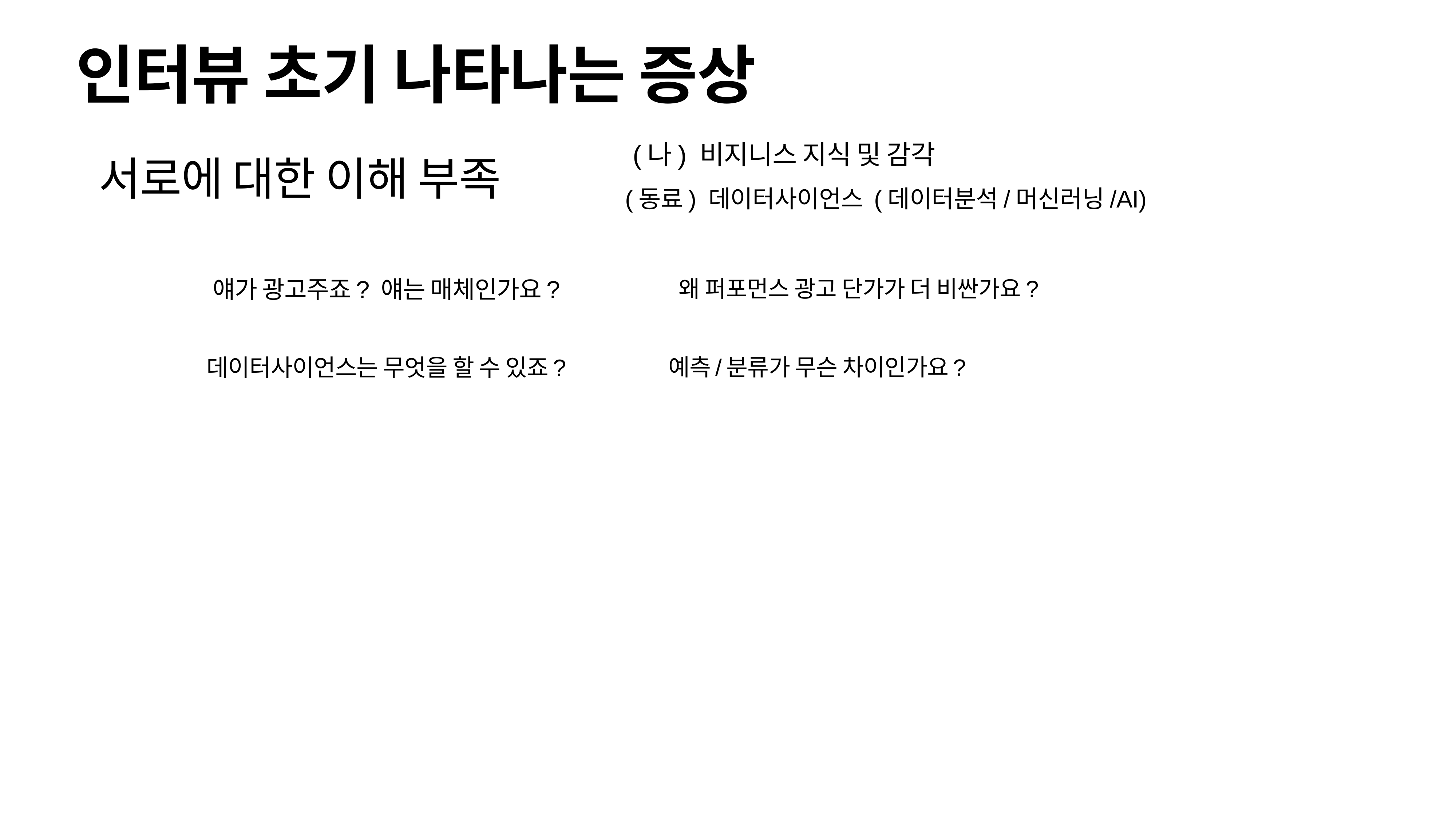

# 인터뷰 초기 나타나는 증상
(나) 비지니스 지식 및 감각
서로에 대한 이해 부족
(동료) 데이터사이언스 (데이터분석/머신러닝/AI)
얘가 광고주죠? 얘는 매체인가요?
왜 퍼포먼스 광고 단가가 더 비싼가요?
데이터사이언스는 무엇을 할 수 있죠?
예측/분류가 무슨 차이인가요?